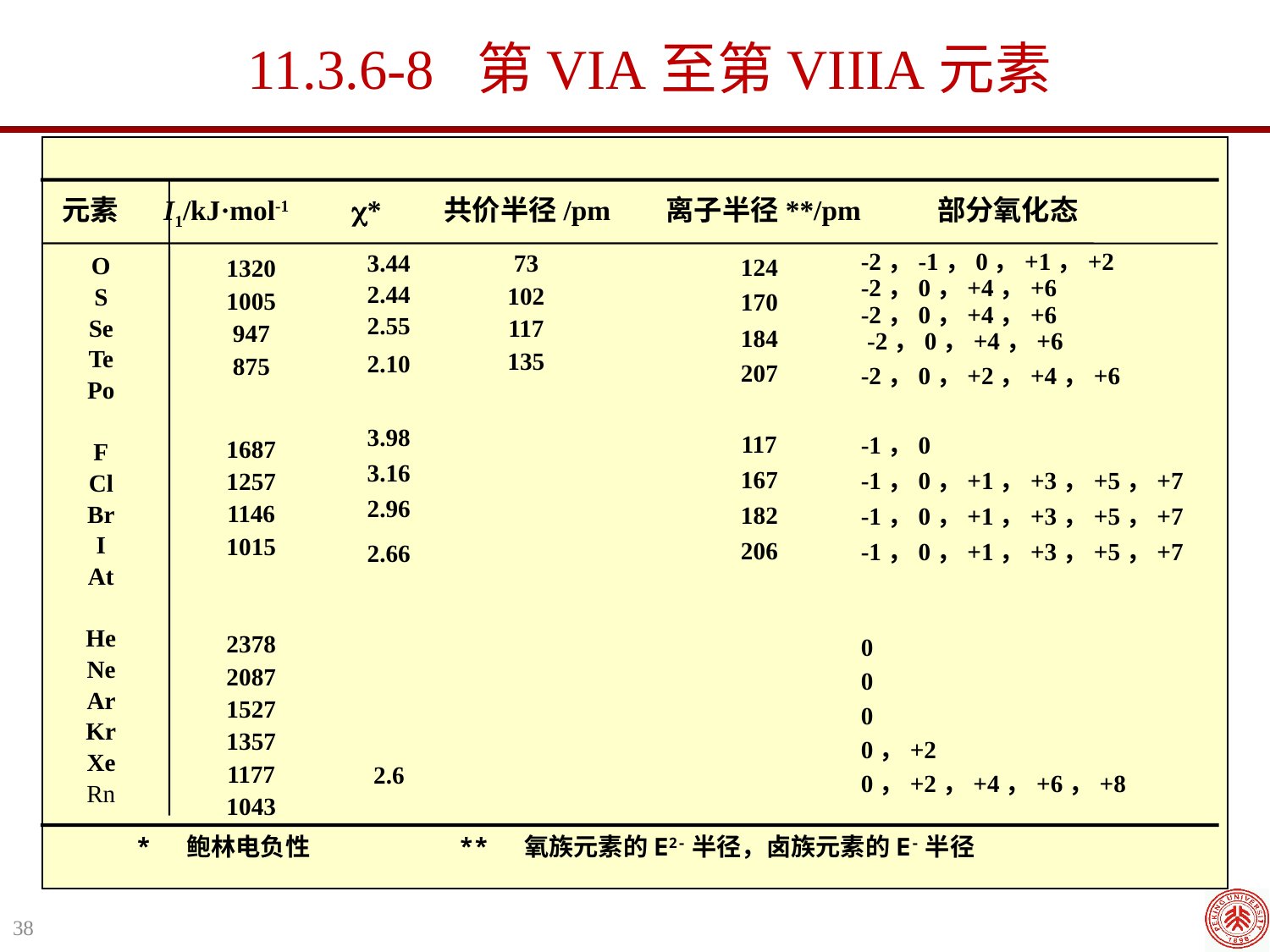

# 11.3.6-8  第VIA至第VIIIA元素

第16/Ⅵ至第18/Ⅷ族元素的某些性质

元素      I1/kJ·mol-1         χ*        共价半径/pm       离子半径**/pm          部分氧化态
73
102
117
135
124
170
184
207

117
167
182
206
3.44
2.44
2.55
2.10

3.98
3.16
2.96
2.66

2.6

O
S
Se
Te
Po

F
Cl
Br
I
At

He
Ne
Ar
Kr
Xe
Rn
-2，-1，0，+1，+2
-2，0，+4，+6
-2，0，+4，+6
 -2，0，+4，+6
-2，0，+2，+4，+6

-1，0
-1，0，+1，+3，+5，+7
-1，0，+1，+3，+5，+7
-1，0，+1，+3，+5，+7

0
0
0
0，+2
0，+2，+4，+6，+8

1320
1005
947
875

1687
1257
1146
1015

2378
2087
1527
1357
1177
1043

*  鲍林电负性                         **  氧族元素的E2-半径，卤族元素的E-半径
38